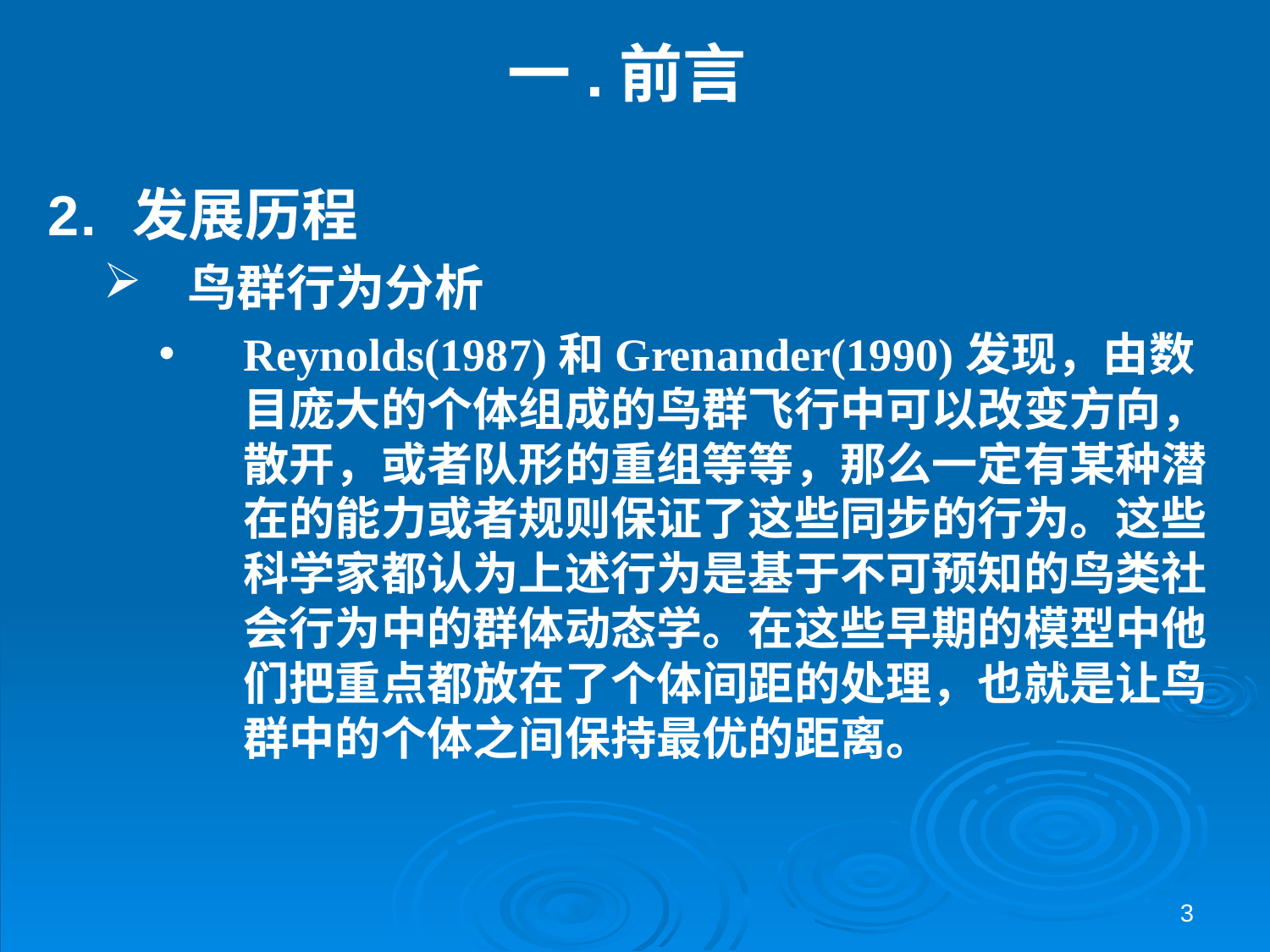

# 一.前言
发展历程
鸟群行为分析
Reynolds(1987)和Grenander(1990)发现，由数目庞大的个体组成的鸟群飞行中可以改变方向，散开，或者队形的重组等等，那么一定有某种潜在的能力或者规则保证了这些同步的行为。这些科学家都认为上述行为是基于不可预知的鸟类社会行为中的群体动态学。在这些早期的模型中他们把重点都放在了个体间距的处理，也就是让鸟群中的个体之间保持最优的距离。
3